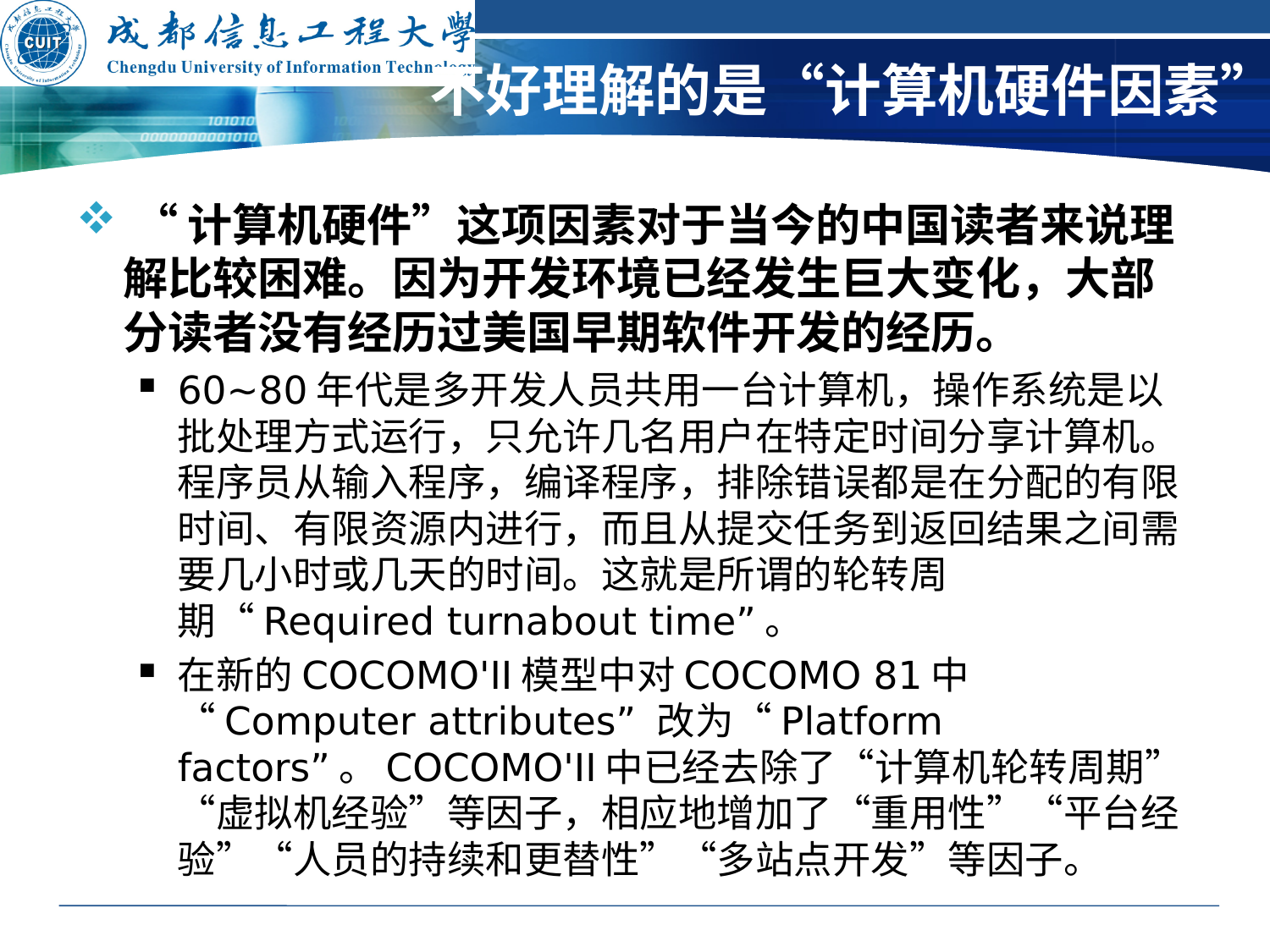

# 不好理解的是“计算机硬件因素”
 “计算机硬件”这项因素对于当今的中国读者来说理解比较困难。因为开发环境已经发生巨大变化，大部分读者没有经历过美国早期软件开发的经历。
60~80年代是多开发人员共用一台计算机，操作系统是以批处理方式运行，只允许几名用户在特定时间分享计算机。程序员从输入程序，编译程序，排除错误都是在分配的有限时间、有限资源内进行，而且从提交任务到返回结果之间需要几小时或几天的时间。这就是所谓的轮转周期“Required turnabout time”。
在新的COCOMO'II模型中对COCOMO 81中 “Computer attributes” 改为“Platform factors”。COCOMO'II中已经去除了“计算机轮转周期”“虚拟机经验”等因子，相应地增加了“重用性”“平台经验”“人员的持续和更替性”“多站点开发”等因子。